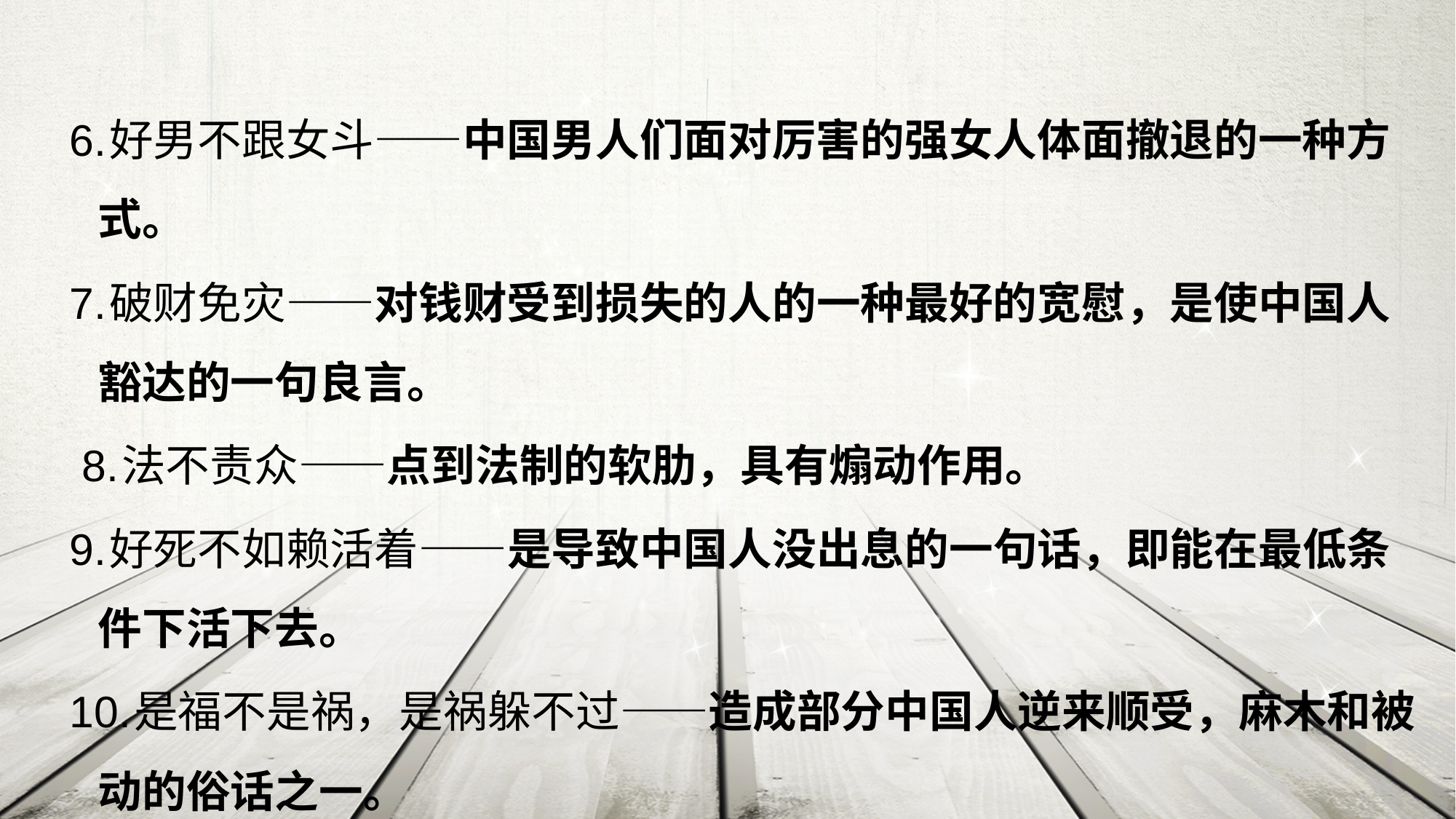

6.好男不跟女斗——中国男人们面对厉害的强女人体面撤退的一种方式。
7.破财免灾——对钱财受到损失的人的一种最好的宽慰，是使中国人豁达的一句良言。
 8.法不责众——点到法制的软肋，具有煽动作用。
9.好死不如赖活着——是导致中国人没出息的一句话，即能在最低条件下活下去。
10.是福不是祸，是祸躲不过——造成部分中国人逆来顺受，麻木和被动的俗话之一。
………